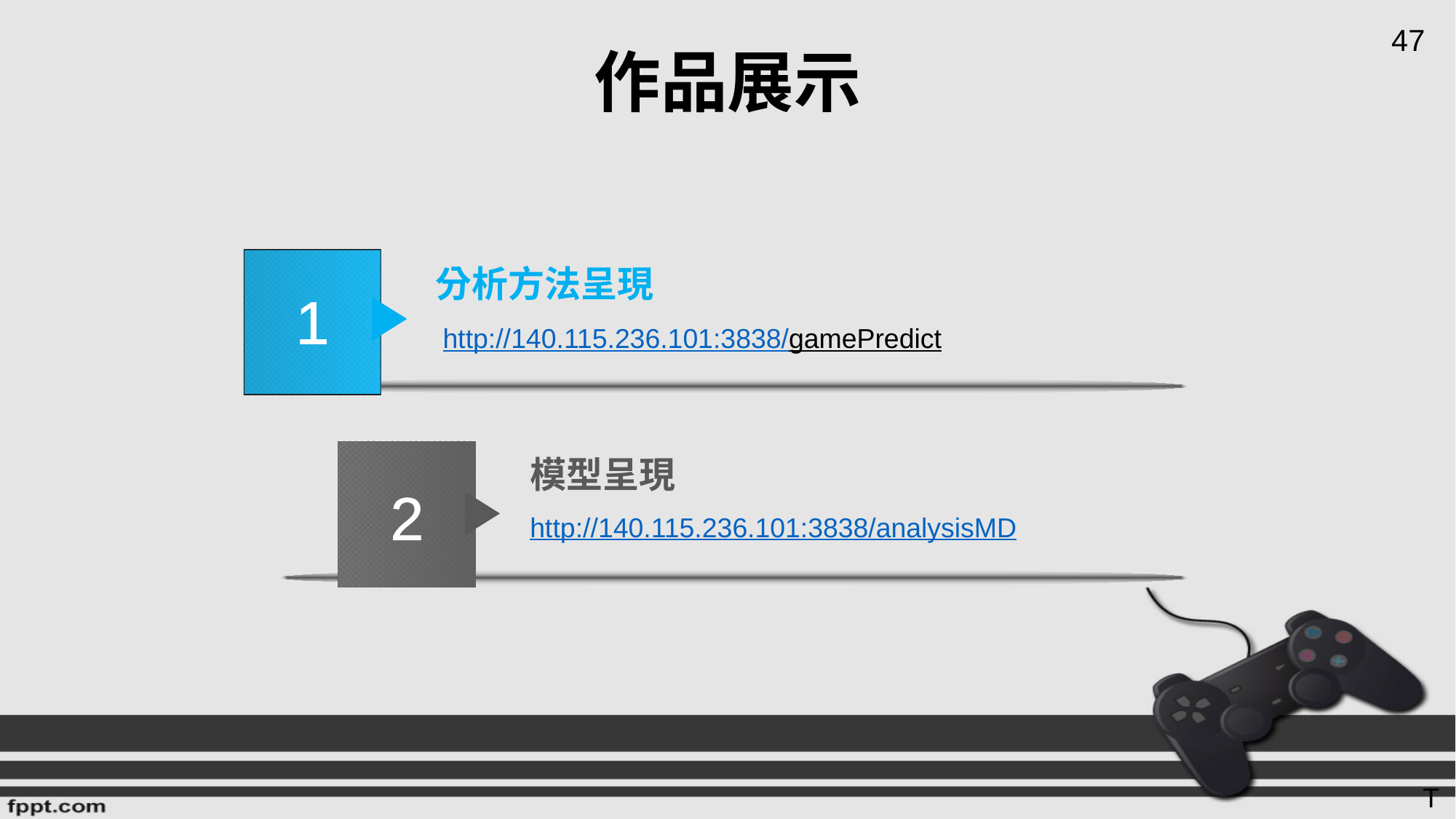

# 作品展示
47

分析方法呈現
1

http://140.115.236.101:3838/gamePredict

模型呈現
2

http://140.115.236.101:3838/analysisMD

T